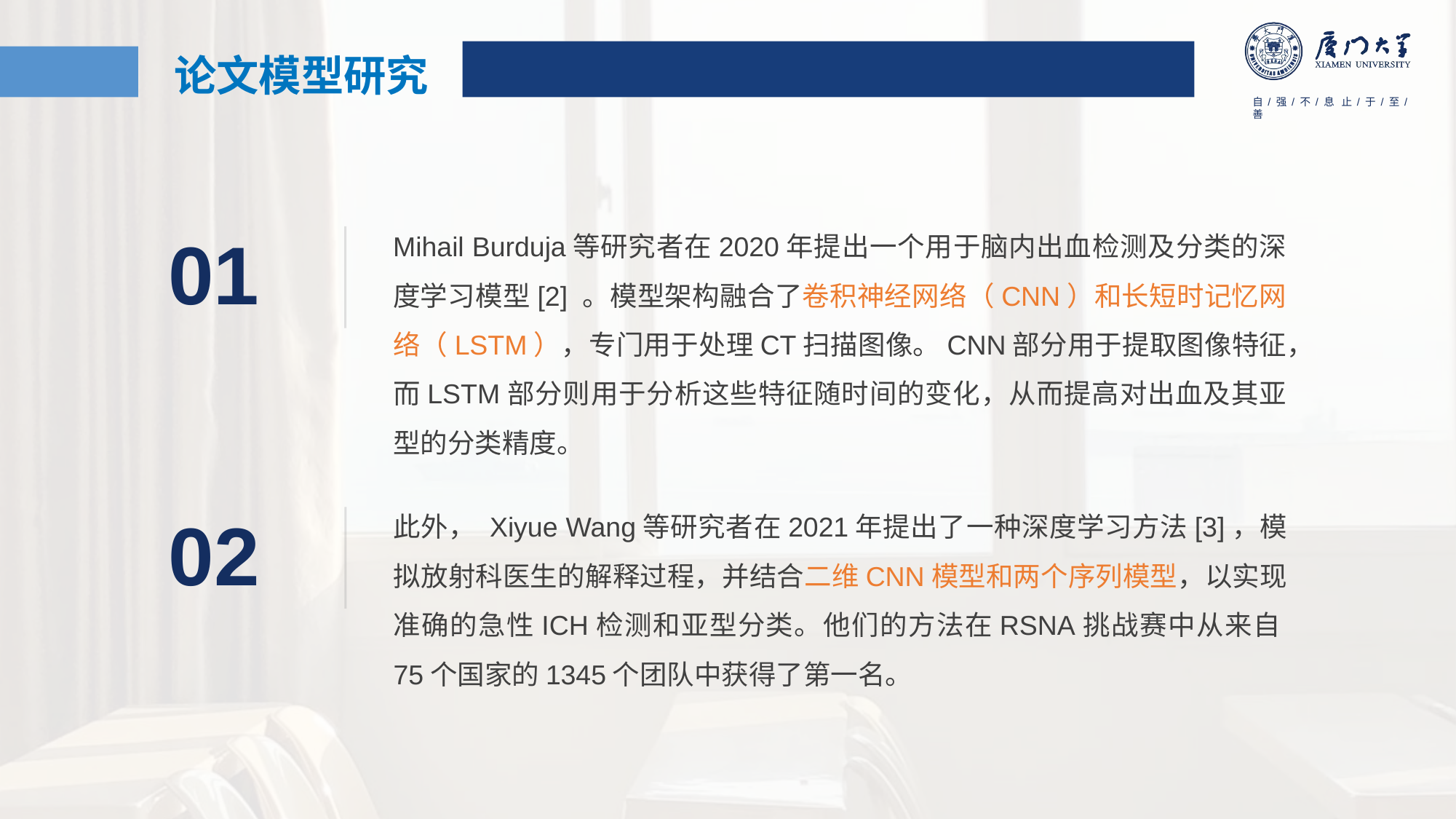

论文模型研究
Mihail Burduja等研究者在2020年提出一个用于脑内出血检测及分类的深度学习模型[2] 。模型架构融合了卷积神经网络（CNN）和长短时记忆网络（LSTM），专门用于处理CT扫描图像。CNN部分用于提取图像特征，而LSTM部分则用于分析这些特征随时间的变化，从而提高对出血及其亚型的分类精度。
01
此外， Xiyue Wang等研究者在2021年提出了一种深度学习方法[3]，模拟放射科医生的解释过程，并结合二维CNN模型和两个序列模型，以实现准确的急性ICH检测和亚型分类。他们的方法在RSNA挑战赛中从来自75个国家的1345个团队中获得了第一名。
02